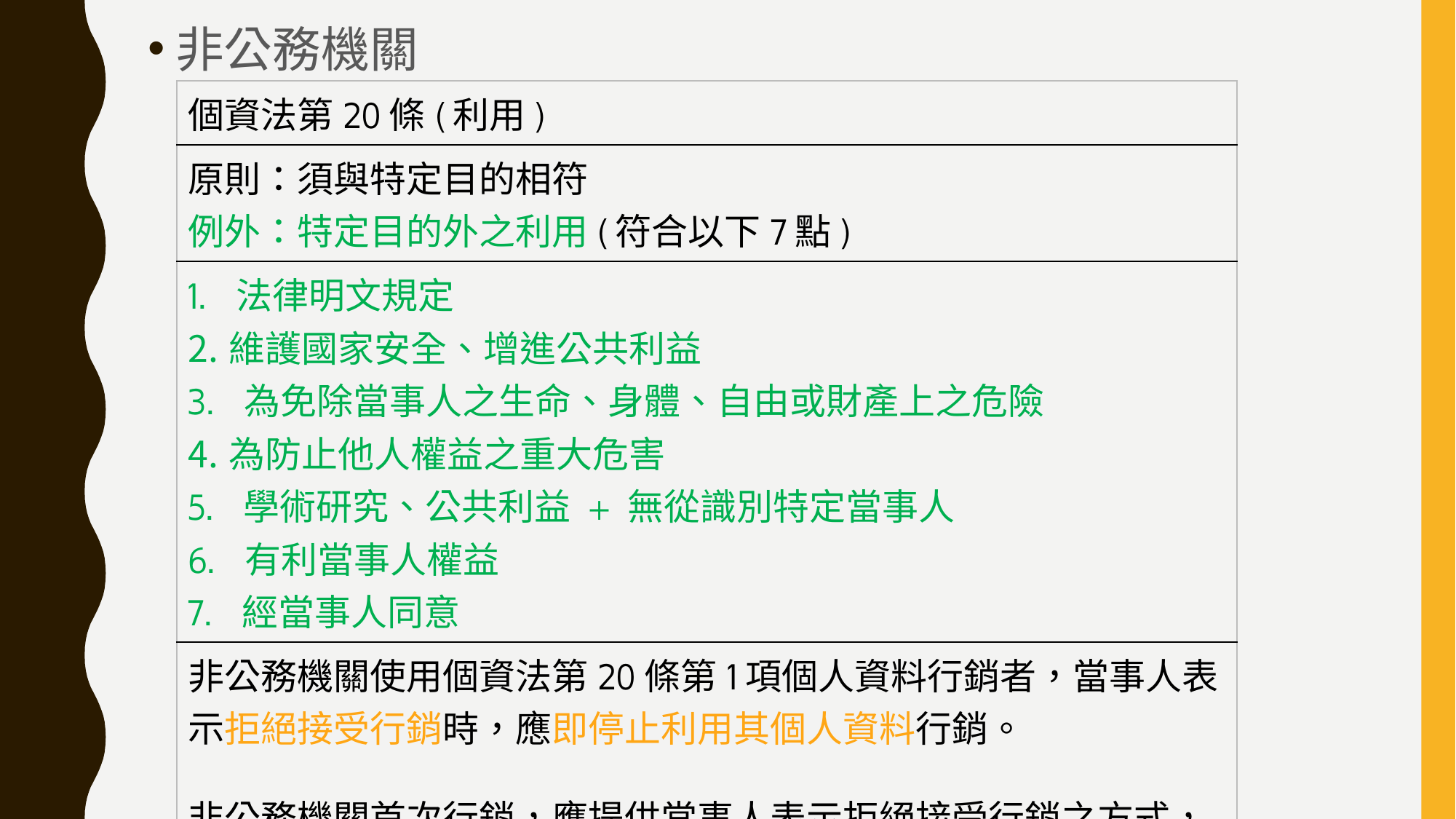

非公務機關

| 個資法第20條(利用) |
| --- |
| 原則：須與特定目的相符 例外：特定目的外之利用(符合以下7點) |
| 1. 法律明文規定 維護國家安全、增進公共利益 3. 為免除當事人之生命、身體、自由或財產上之危險 為防止他人權益之重大危害 5. 學術研究、公共利益 + 無從識別特定當事人 6. 有利當事人權益 7. 經當事人同意 |
| 非公務機關使用個資法第20條第1項個人資料行銷者，當事人表示拒絕接受行銷時，應即停止利用其個人資料行銷。 非公務機關首次行銷，應提供當事人表示拒絕接受行銷之方式，並支付所需費用。 |